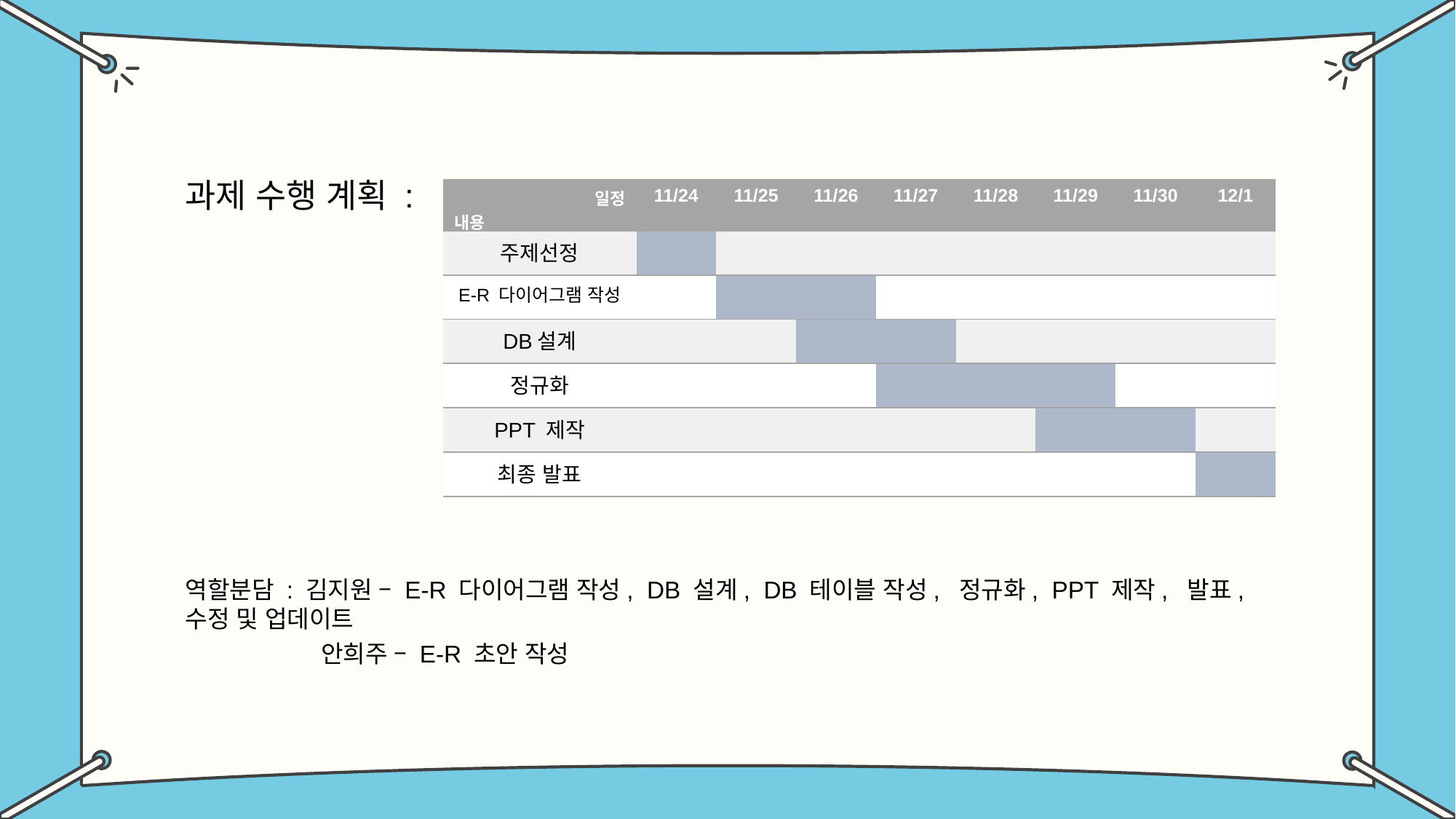

과제 수행 계획 :

역할분담 : 김지원 – E-R 다이어그램 작성,  DB 설계,  DB 테이블 작성,  정규화,  PPT 제작,  발표, 수정 및 업데이트
               안희주 – E-R 초안 작성
| 일정 내용 | 11/24 | 11/25 | 11/26 | 11/27 | 11/28 | 11/29 | 11/30 | 12/1 |
| --- | --- | --- | --- | --- | --- | --- | --- | --- |
| 주제선정 |  |  |  |  |  |  |  |  |
| E-R 다이어그램 작성 |  |  |  |  |  |  |  |  |
| DB설계 |  |  |  |  |  |  |  |  |
| 정규화 |  |  |  |  |  |  |  |  |
| PPT 제작 |  |  |  |  |  |  |  |  |
| 최종 발표 |  |  |  |  |  |  |  |  |